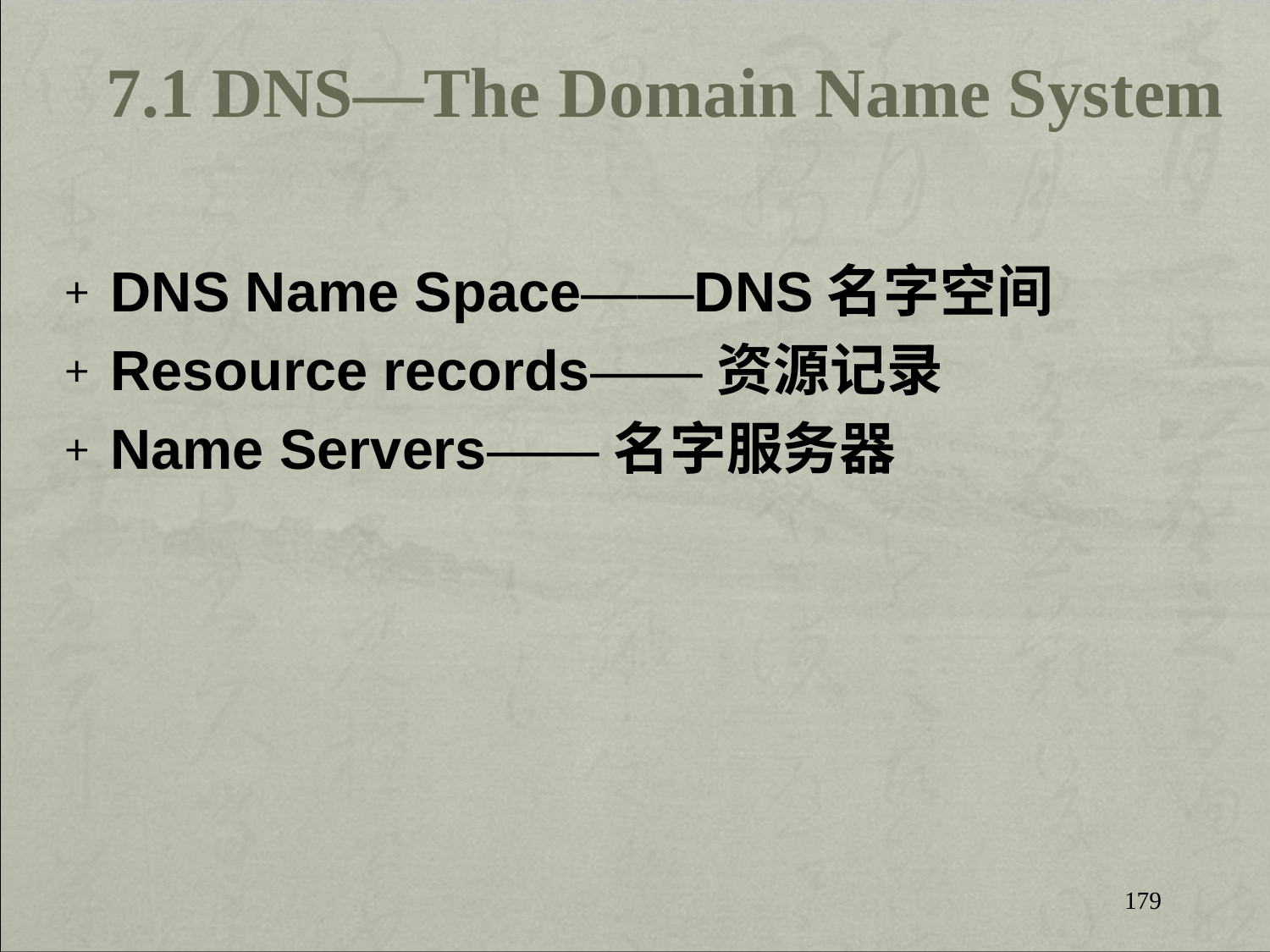

7.1 DNS—The Domain Name System

DNS Name Space——DNS名字空间
Resource records——资源记录
Name Servers——名字服务器

179